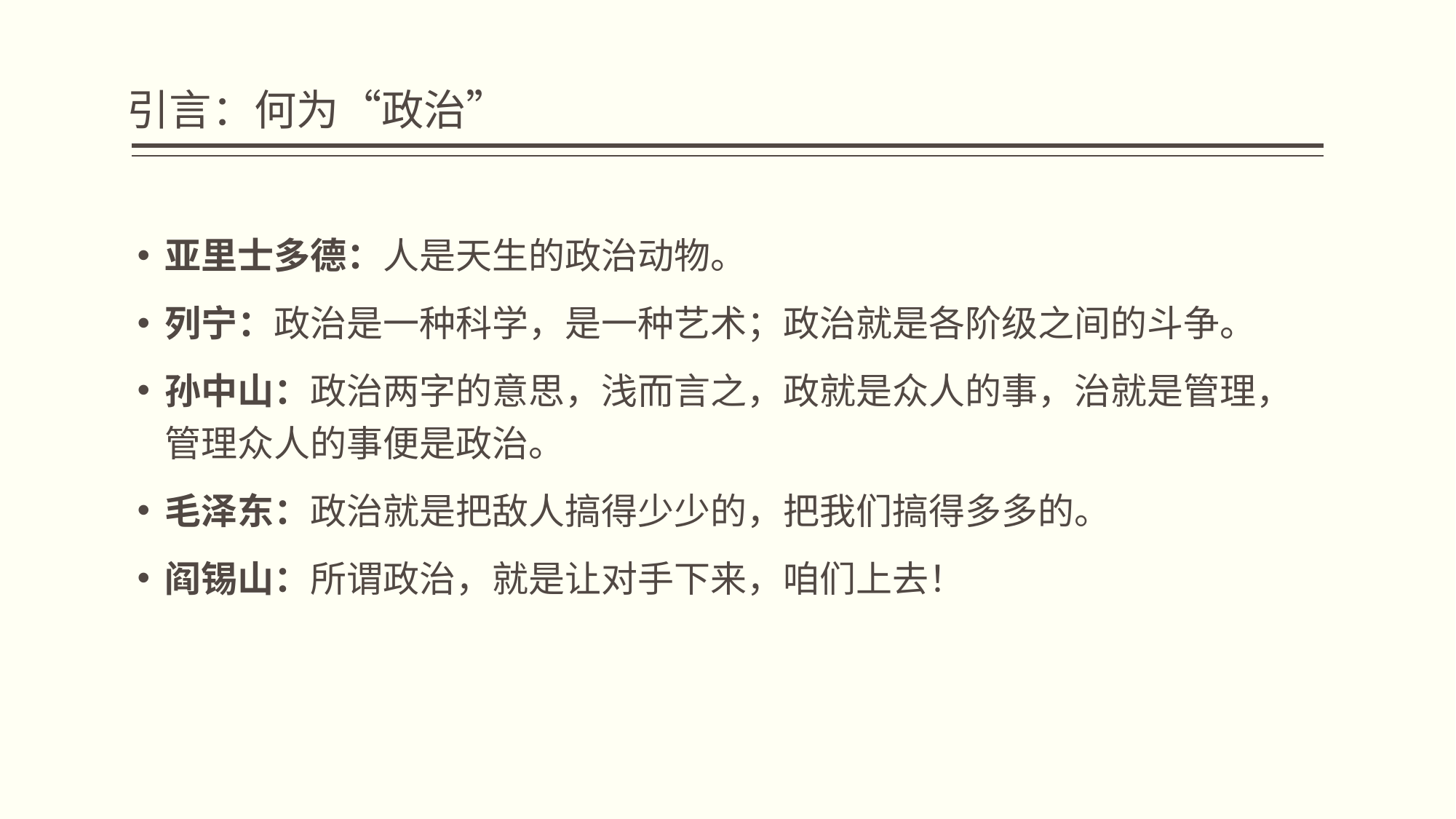

引言：何为“政治”
亚里士多德：人是天生的政治动物。
列宁：政治是一种科学，是一种艺术；政治就是各阶级之间的斗争。
孙中山：政治两字的意思，浅而言之，政就是众人的事，治就是管理，管理众人的事便是政治。
毛泽东：政治就是把敌人搞得少少的，把我们搞得多多的。
阎锡山：所谓政治，就是让对手下来，咱们上去！